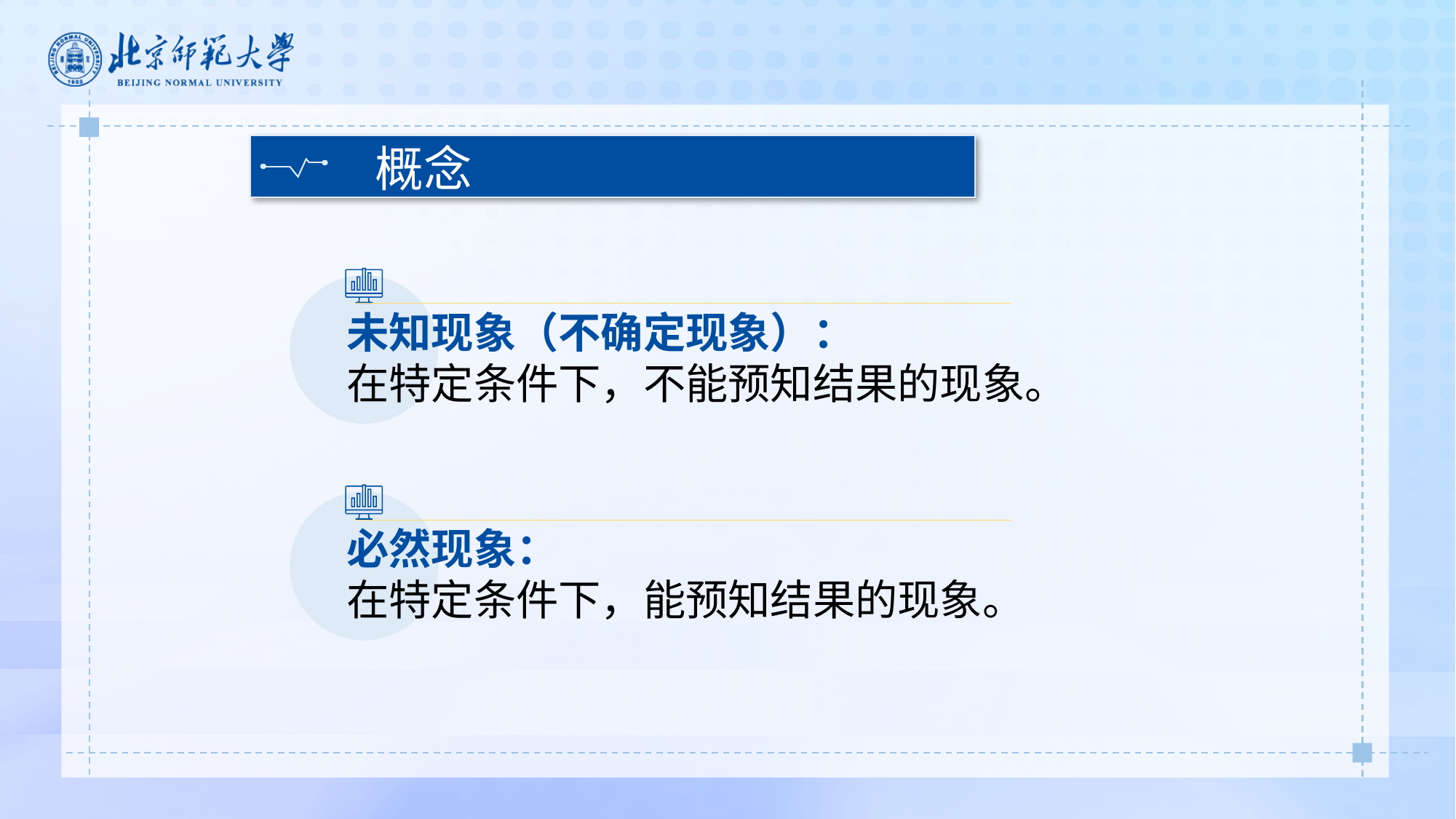

概念

未知现象（不确定现象）：
在特定条件下，不能预知结果的现象。

必然现象：
在特定条件下，能预知结果的现象。